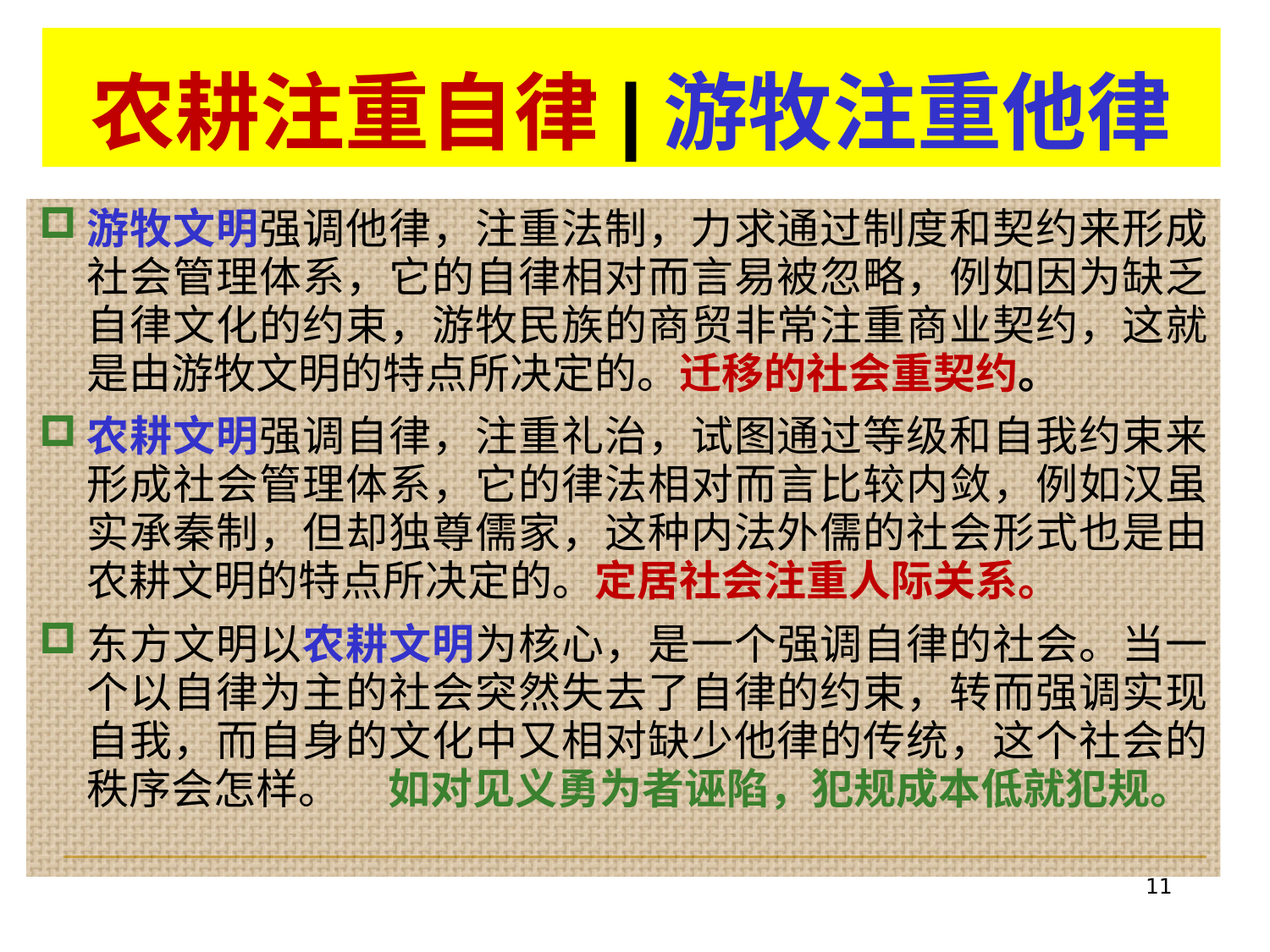

农耕注重自律|游牧注重他律
游牧文明强调他律，注重法制，力求通过制度和契约来形成社会管理体系，它的自律相对而言易被忽略，例如因为缺乏自律文化的约束，游牧民族的商贸非常注重商业契约，这就是由游牧文明的特点所决定的。迁移的社会重契约。
农耕文明强调自律，注重礼治，试图通过等级和自我约束来形成社会管理体系，它的律法相对而言比较内敛，例如汉虽实承秦制，但却独尊儒家，这种内法外儒的社会形式也是由农耕文明的特点所决定的。定居社会注重人际关系。
东方文明以农耕文明为核心，是一个强调自律的社会。当一个以自律为主的社会突然失去了自律的约束，转而强调实现自我，而自身的文化中又相对缺少他律的传统，这个社会的秩序会怎样。     如对见义勇为者诬陷，犯规成本低就犯规。
11